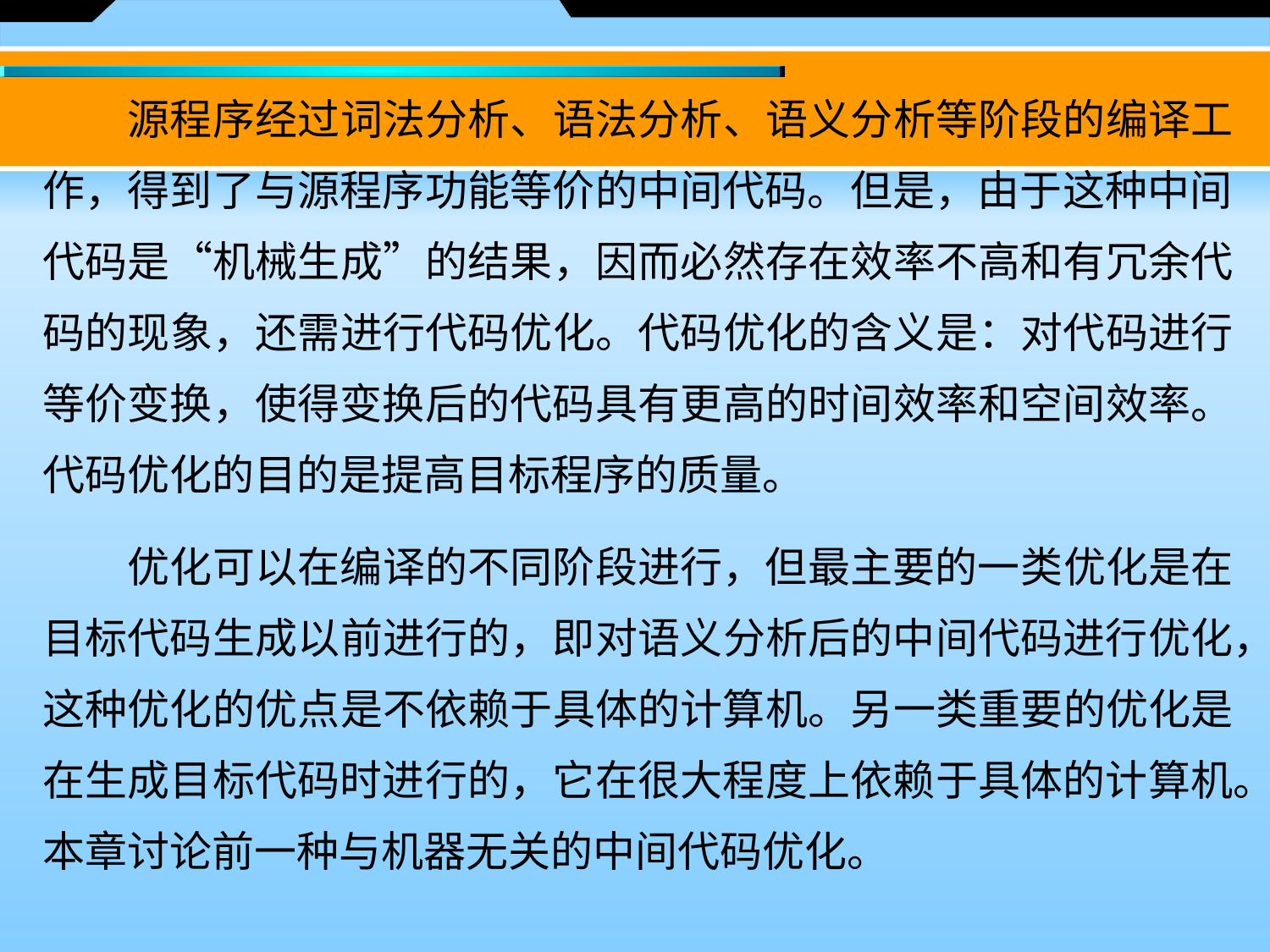

源程序经过词法分析、语法分析、语义分析等阶段的编译工作，得到了与源程序功能等价的中间代码。但是，由于这种中间代码是“机械生成”的结果，因而必然存在效率不高和有冗余代码的现象，还需进行代码优化。代码优化的含义是：对代码进行等价变换，使得变换后的代码具有更高的时间效率和空间效率。代码优化的目的是提高目标程序的质量。
　　优化可以在编译的不同阶段进行，但最主要的一类优化是在目标代码生成以前进行的，即对语义分析后的中间代码进行优化，这种优化的优点是不依赖于具体的计算机。另一类重要的优化是在生成目标代码时进行的，它在很大程度上依赖于具体的计算机。本章讨论前一种与机器无关的中间代码优化。